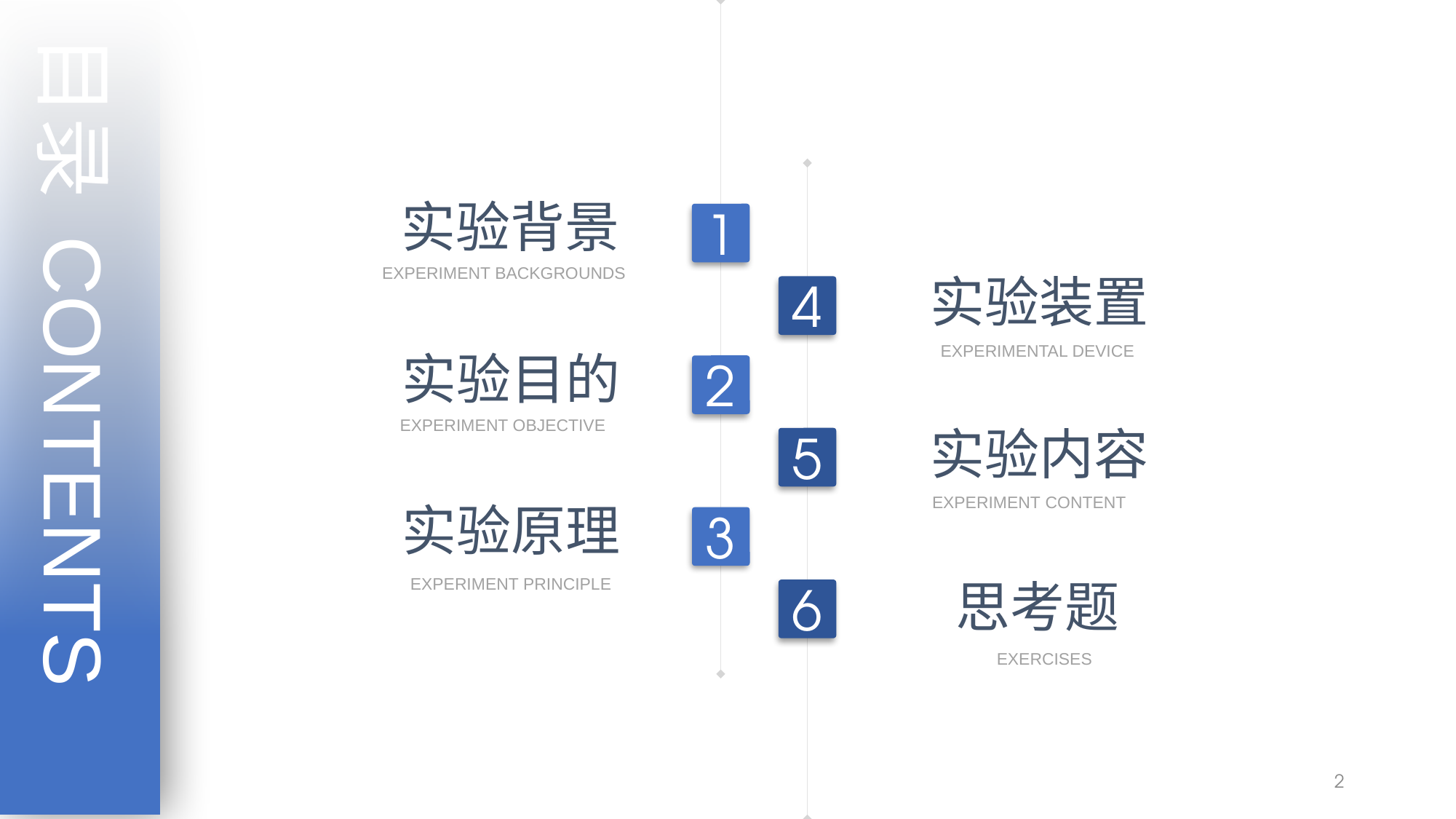

目录 CONTENTS
实验背景
1
EXPERIMENT BACKGROUNDS
实验装置
4

EXPERIMENTAL DEVICE
实验目的
2
EXPERIMENT OBJECTIVE
实验内容
5
EXPERIMENT CONTENT
实验原理
3
思考题
EXPERIMENT PRINCIPLE
6
EXERCISES
2